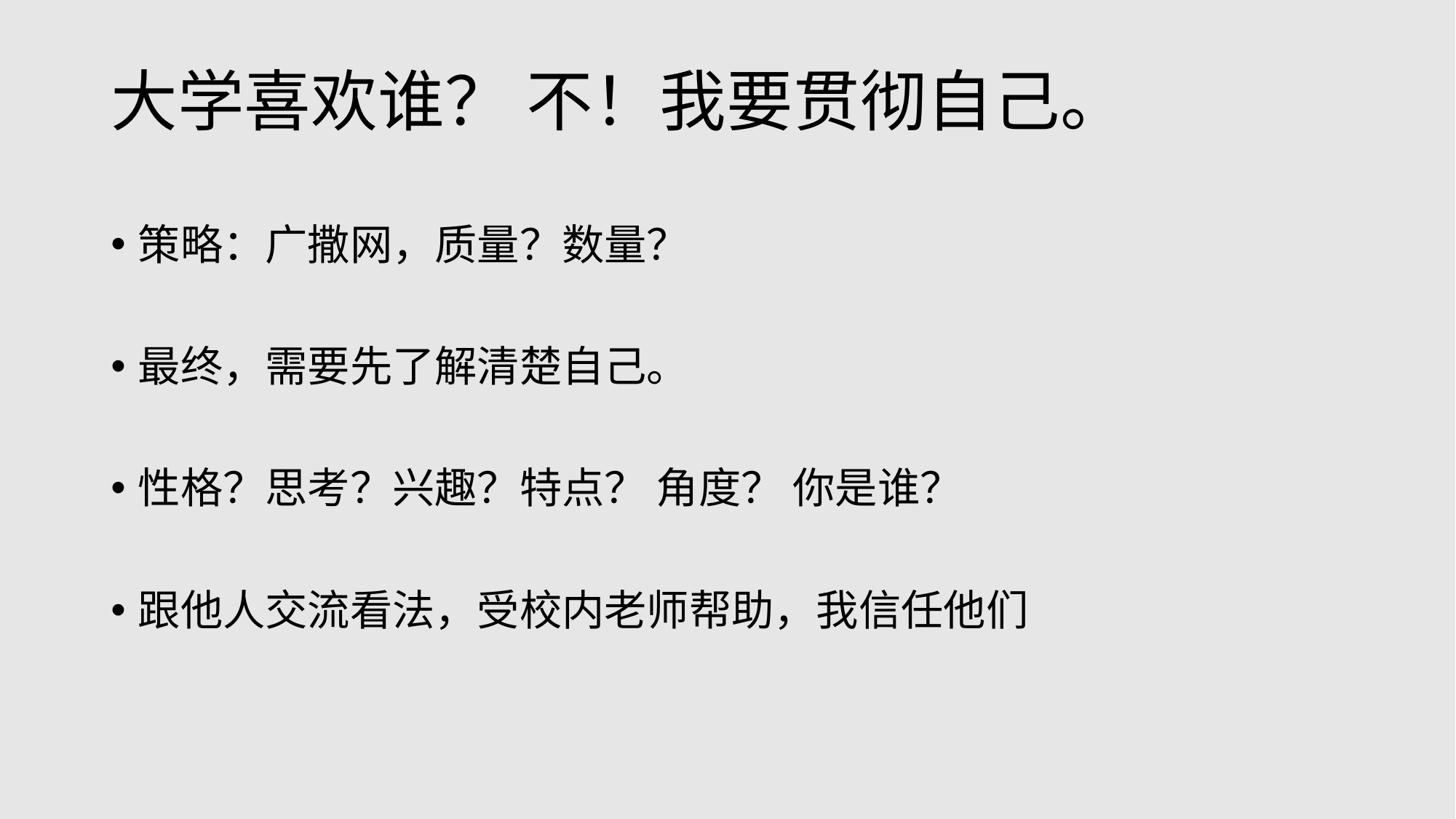

# 大学喜欢谁？ 不！我要贯彻自己。
策略：广撒网，质量？数量？

最终，需要先了解清楚自己。

性格？思考？兴趣？特点？ 角度？ 你是谁？

跟他人交流看法，受校内老师帮助，我信任他们